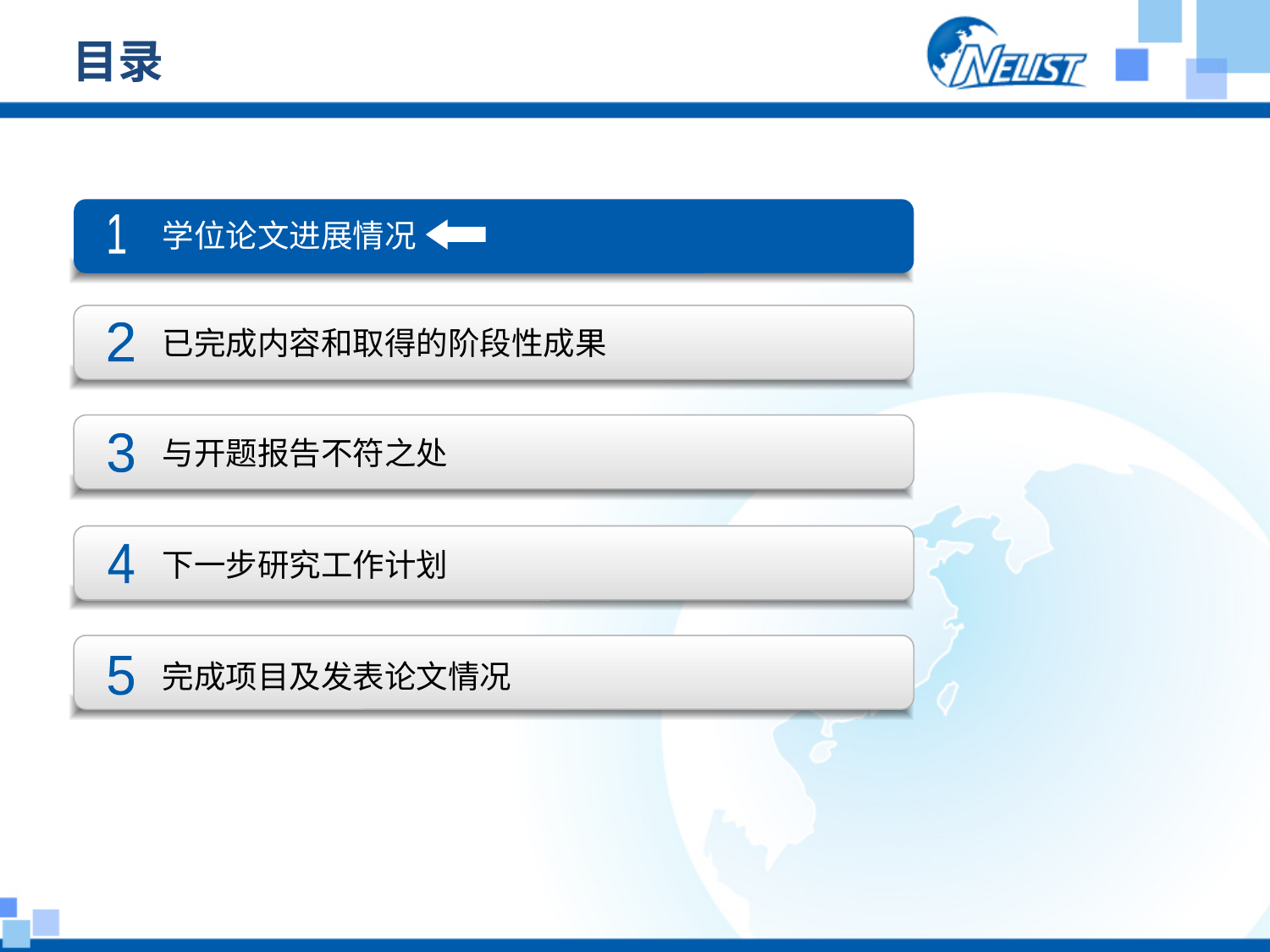

# 目录
学位论文进展情况

1

已完成内容和取得的阶段性成果
2

与开题报告不符之处
3

下一步研究工作计划
4

完成项目及发表论文情况
5